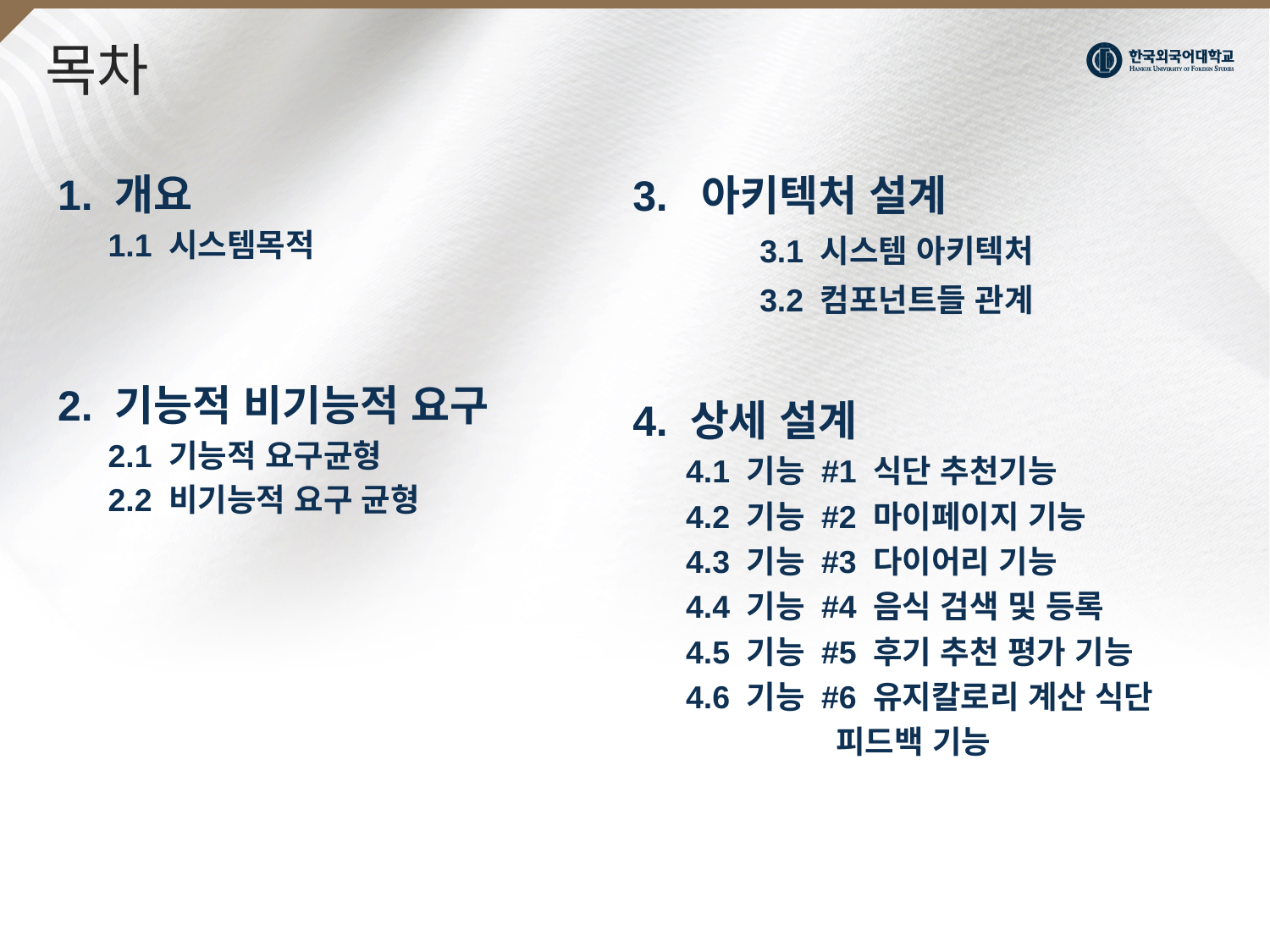

# 목차
1. 개요
1.1 시스템목적

2. 기능적 비기능적 요구
2.1 기능적 요구균형
2.2 비기능적 요구 균형

3.  아키텍처 설계
	3.1 시스템 아키텍처
	3.2 컴포넌트들 관계

4. 상세 설계
      4.1 기능 #1 식단 추천기능
      4.2 기능 #2 마이페이지 기능
      4.3 기능 #3 다이어리 기능
      4.4 기능 #4 음식 검색 및 등록
      4.5 기능 #5 후기 추천 평가 기능
      4.6 기능 #6 유지칼로리 계산 식단
                      피드백 기능